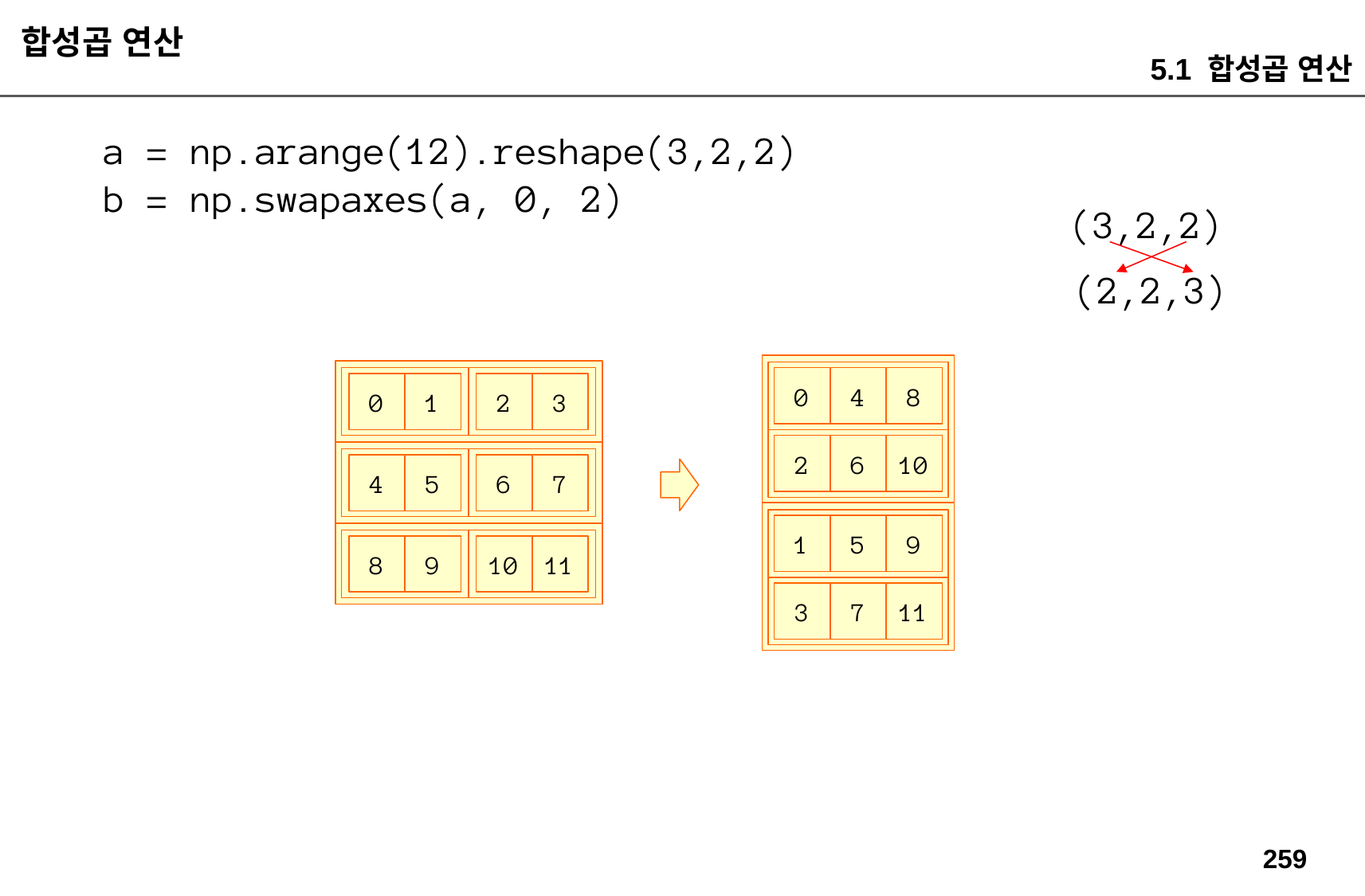

합성곱 연산
5.1 합성곱 연산
a = np.arange(12).reshape(3,2,2)
b = np.swapaxes(a, 0, 2)
(3,2,2)
(2,2,3)

0
4
8
0
1
2
3

2
6
10

4
5
6
7

1
5
9

8
9
10
11

3
7
11